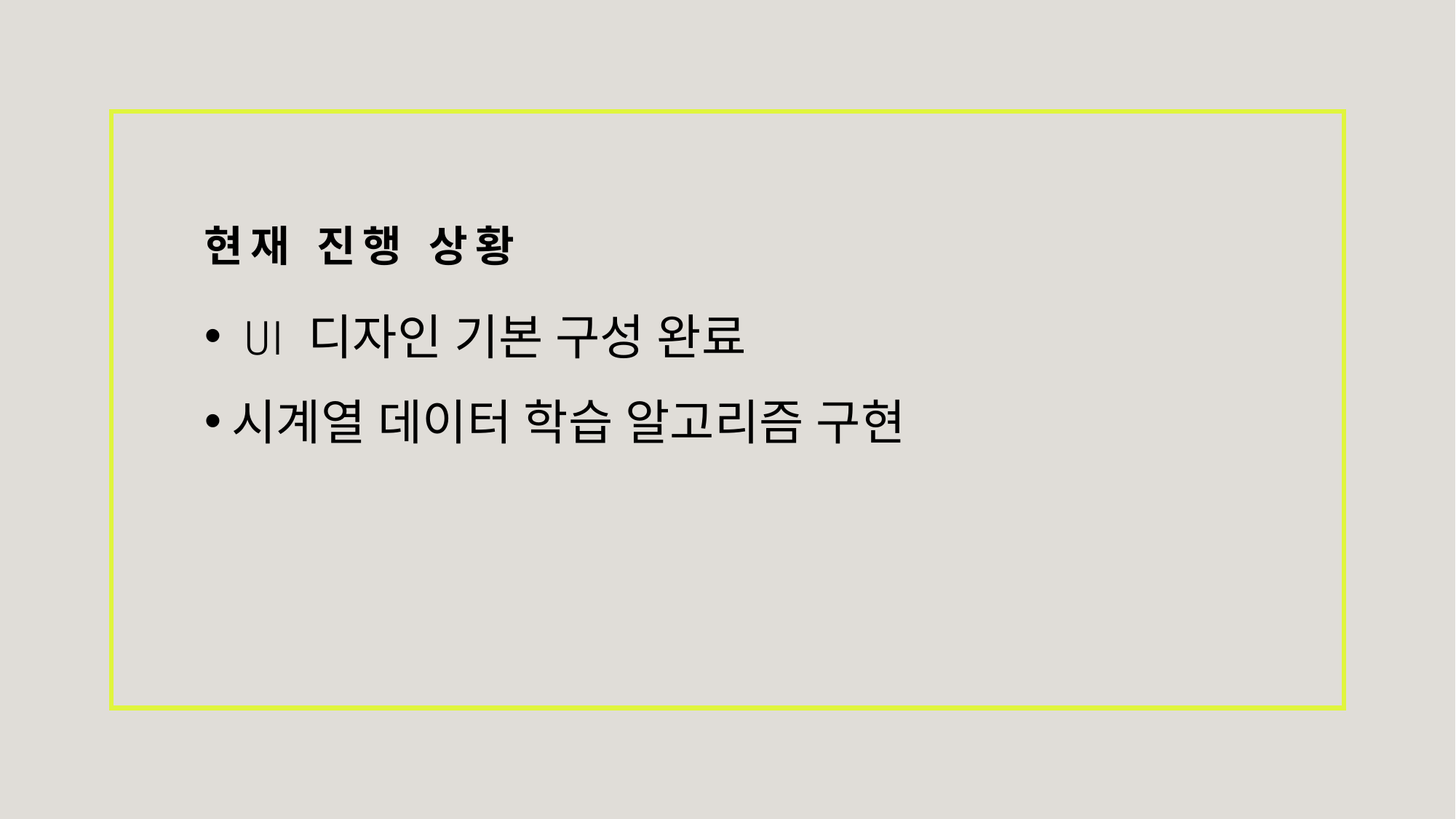

# 현재 진행 상황
 UI 디자인 기본 구성 완료
시계열 데이터 학습 알고리즘 구현